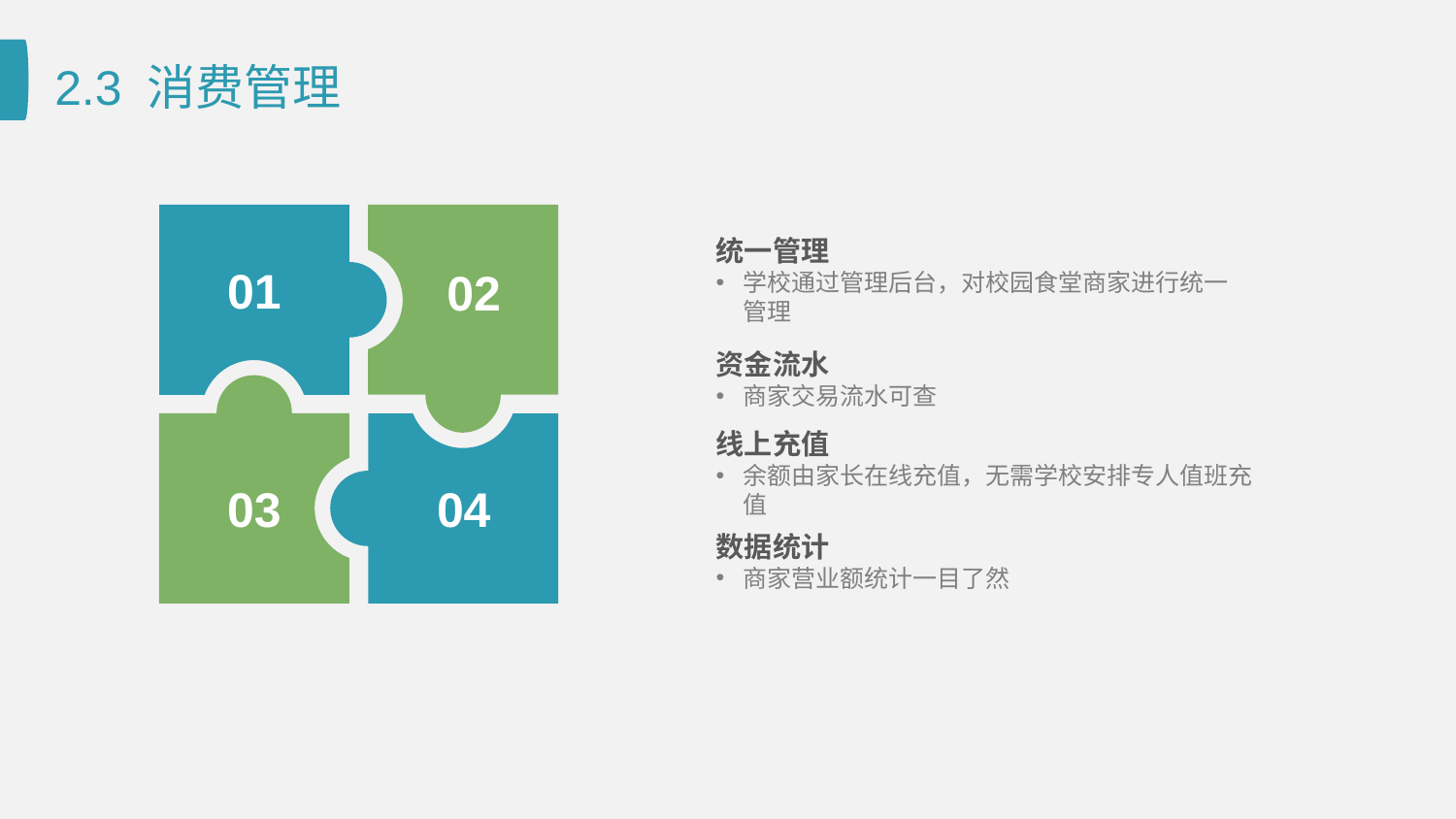

# 2.3 消费管理

01
02

03
04
统一管理
学校通过管理后台，对校园食堂商家进行统一管理
资金流水
商家交易流水可查
线上充值
余额由家长在线充值，无需学校安排专人值班充值
数据统计
商家营业额统计一目了然